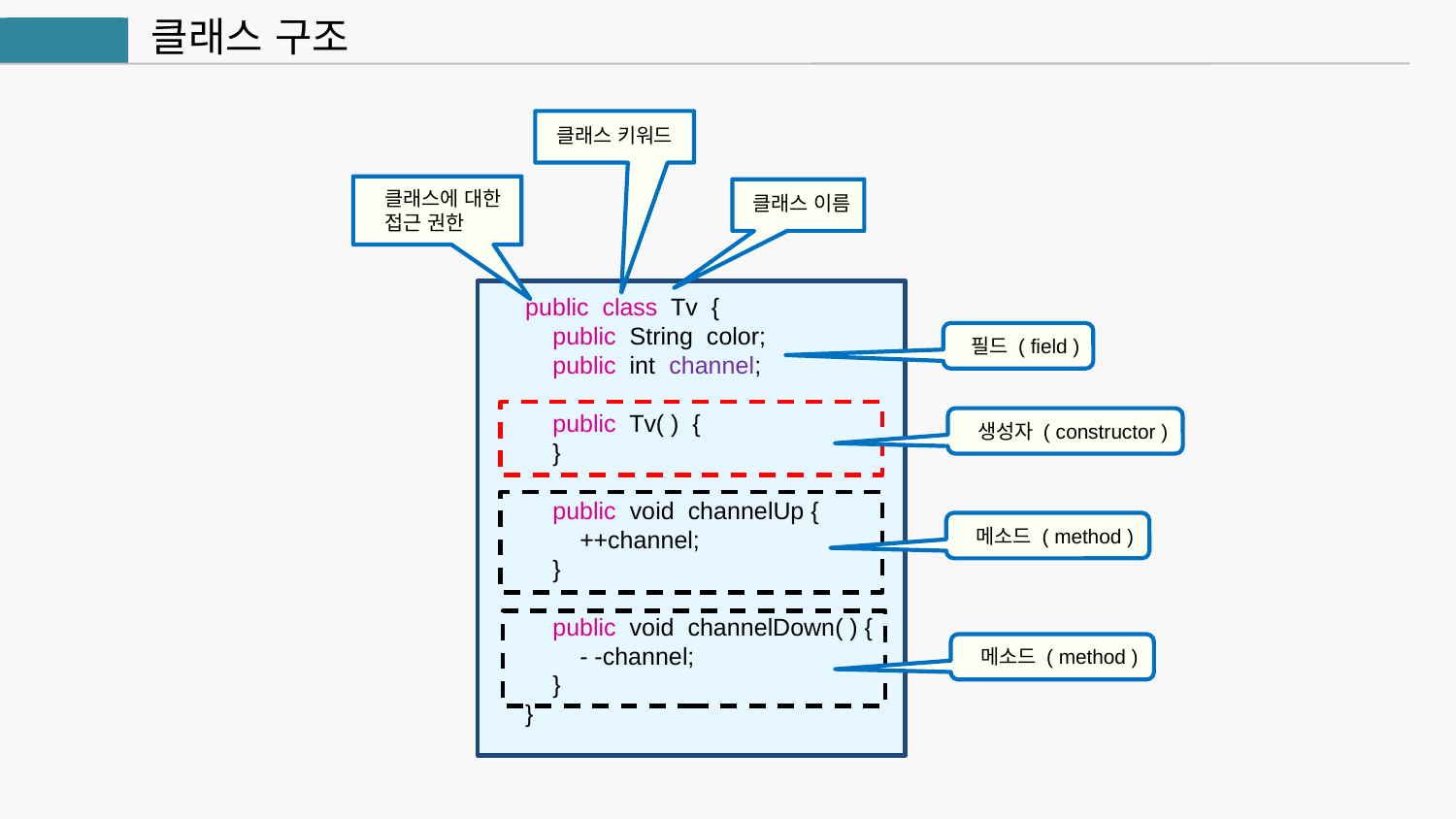

클래스 구조

자바

클래스 키워드

클래스에 대한
접근 권한

클래스 이름

public  class  Tv  {
    public  String  color;
    public  int  channel;

    public  Tv( )  {
    }

    public  void  channelUp {
        ++channel;
    }

    public  void  channelDown( ) {
        - -channel;
    }
}

필드 ( field )

생성자 ( constructor )

메소드 ( method )

메소드 ( method )